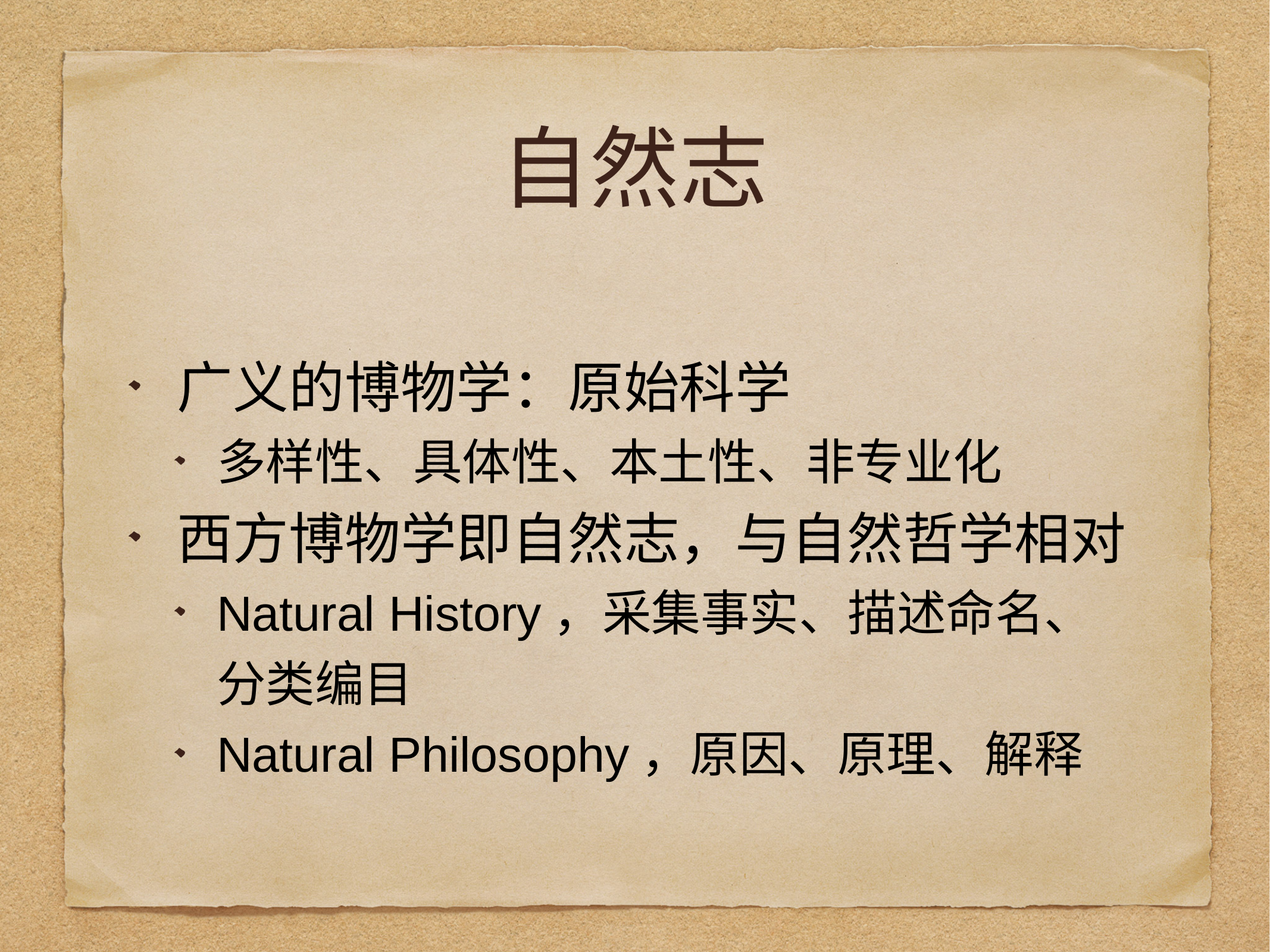

# 自然志
广义的博物学：原始科学
多样性、具体性、本土性、非专业化
西方博物学即自然志，与自然哲学相对
Natural History，采集事实、描述命名、分类编目
Natural Philosophy，原因、原理、解释